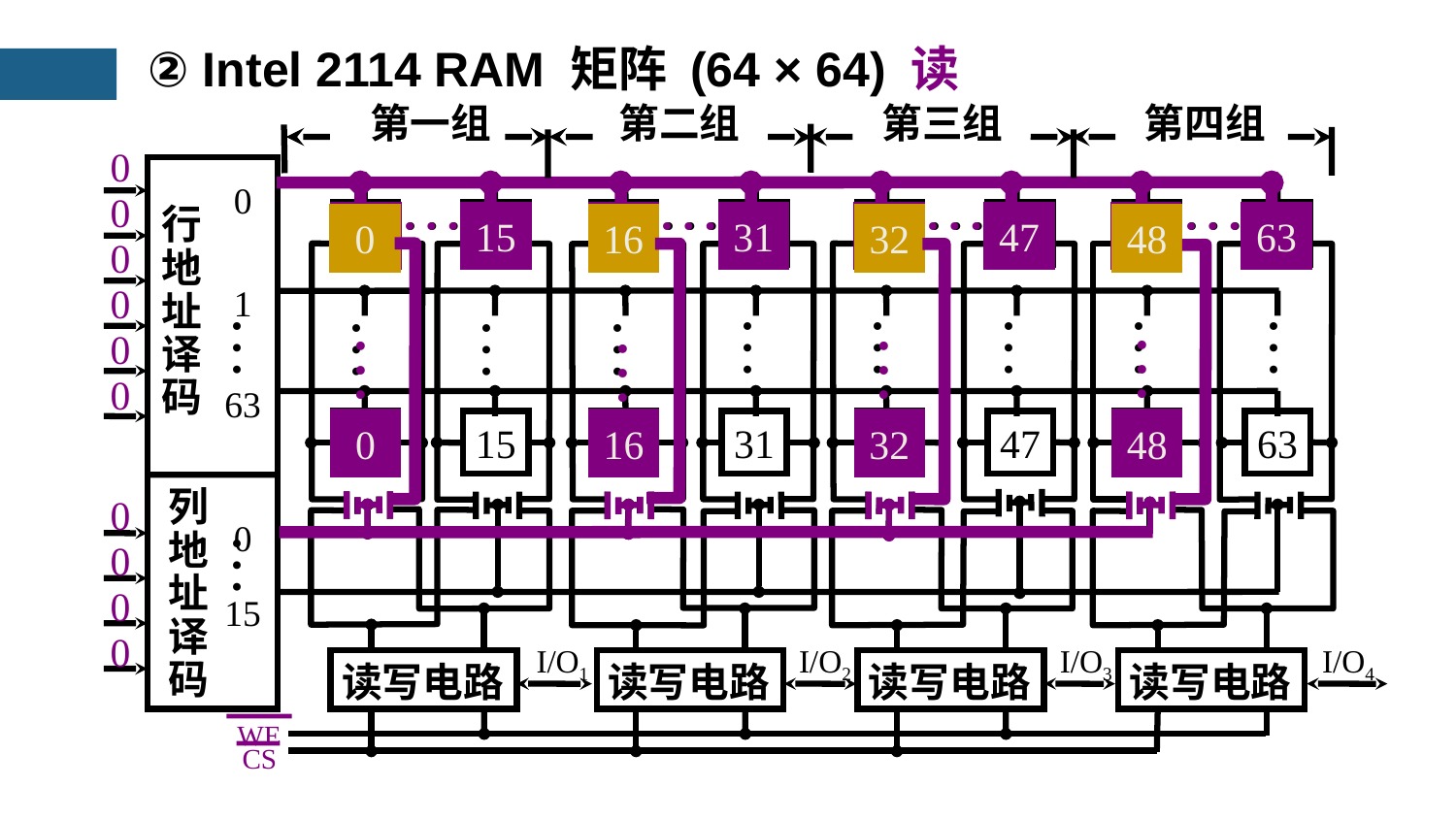

② Intel 2114 RAM 矩阵 (64 × 64) 读
第一组
第二组
第三组
第四组

0
0
0
0
0
0
0
0
0
0

…
…
…
…
0

行
0
15
16
31
32
47
48
63
地

1
址

…
…
…
…
…
…
…
…
…
译

码

63

0
15
16
31
32
47
48
63

列

0

地

…

址

15

译

I/O1
I/O2
I/O3
I/O4
码
读写电路
读写电路
读写电路
读写电路

WE

CS

…
…
…
…
0
16
32
48

…
…
…
…

0
15
16
31
32
47
48
63
0
16
32
48